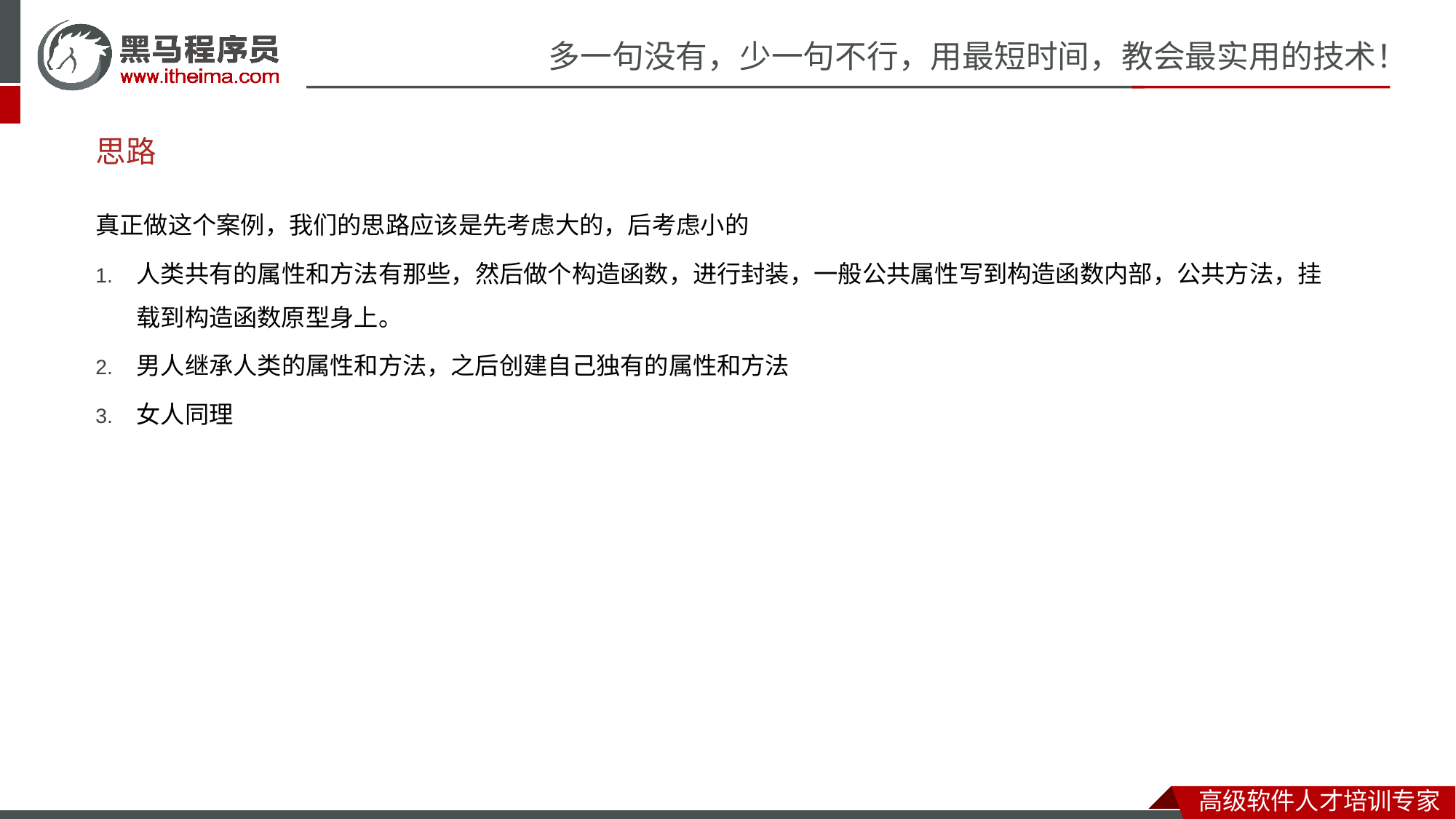

# 思路
真正做这个案例，我们的思路应该是先考虑大的，后考虑小的
人类共有的属性和方法有那些，然后做个构造函数，进行封装，一般公共属性写到构造函数内部，公共方法，挂载到构造函数原型身上。
男人继承人类的属性和方法，之后创建自己独有的属性和方法
女人同理